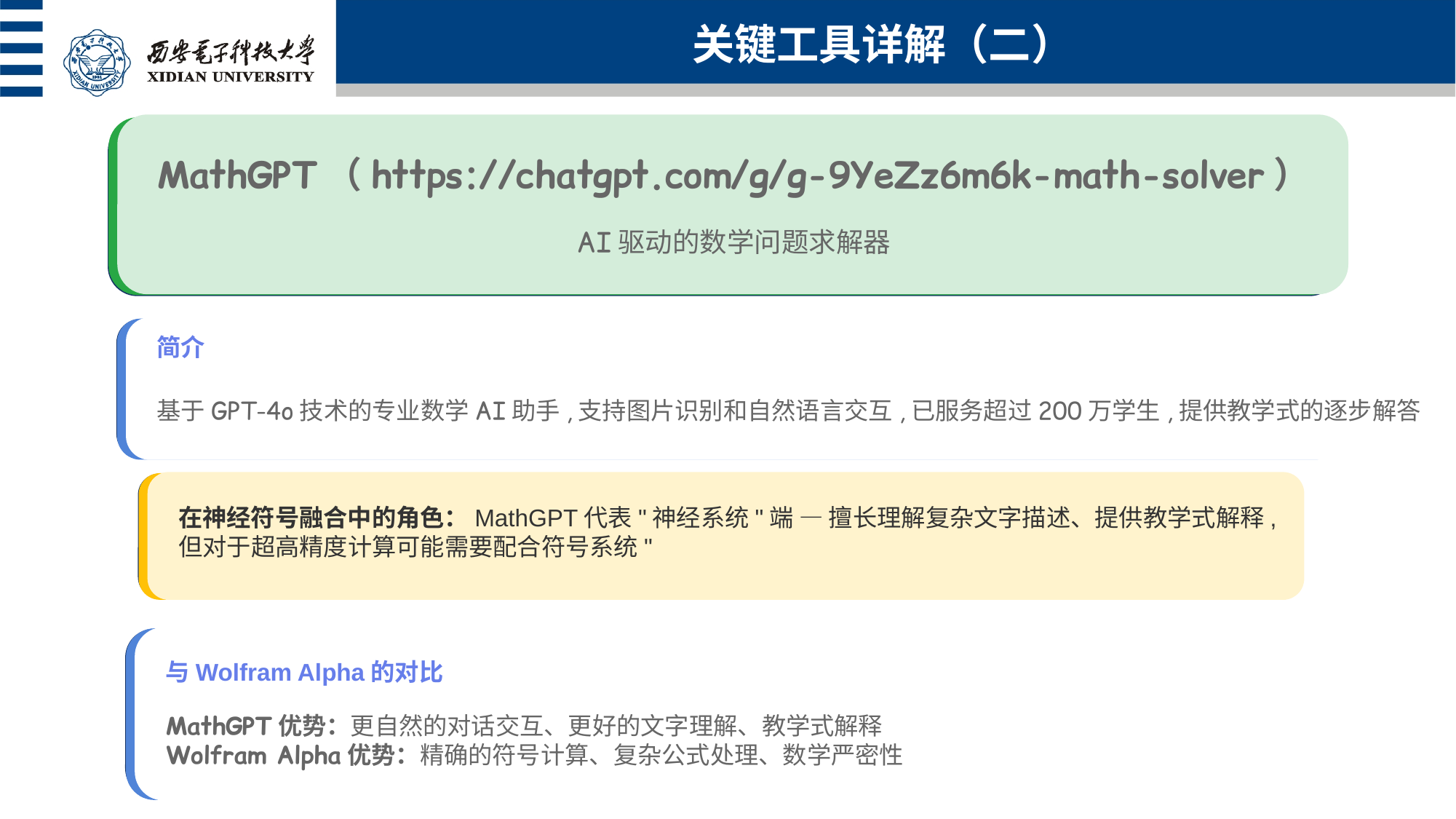

关键工具详解（二）

MathGPT（https://chatgpt.com/g/g-9YeZz6m6k-math-solver）

AI驱动的数学问题求解器

简介
基于GPT-4o技术的专业数学AI助手,支持图片识别和自然语言交互,已服务超过200万学生,提供教学式的逐步解答

在神经符号融合中的角色：MathGPT代表"神经系统"端 — 擅长理解复杂文字描述、提供教学式解释,但对于超高精度计算可能需要配合符号系统"

与Wolfram Alpha的对比
MathGPT优势：更自然的对话交互、更好的文字理解、教学式解释
Wolfram Alpha优势：精确的符号计算、复杂公式处理、数学严密性